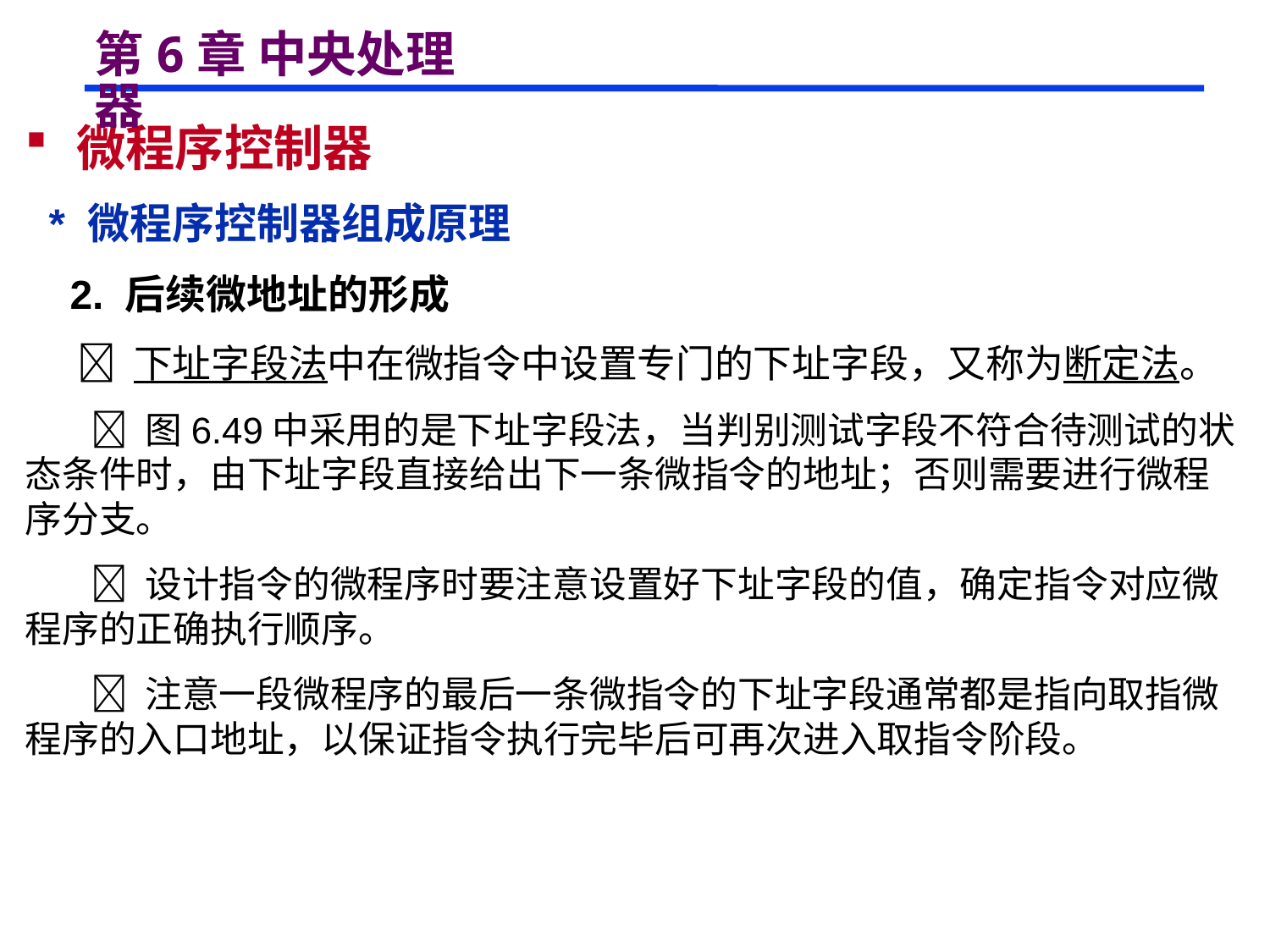

# 第6章 中央处理器
 微程序控制器
  * 微程序控制器组成原理
    2. 后续微地址的形成
      • 下址字段法中在微指令中设置专门的下址字段，又称为断定法。
        ♦ 图6.49中采用的是下址字段法，当判别测试字段不符合待测试的状态条件时，由下址字段直接给出下一条微指令的地址；否则需要进行微程序分支。
        ♦ 设计指令的微程序时要注意设置好下址字段的值，确定指令对应微程序的正确执行顺序。
        ♦ 注意一段微程序的最后一条微指令的下址字段通常都是指向取指微程序的入口地址，以保证指令执行完毕后可再次进入取指令阶段。